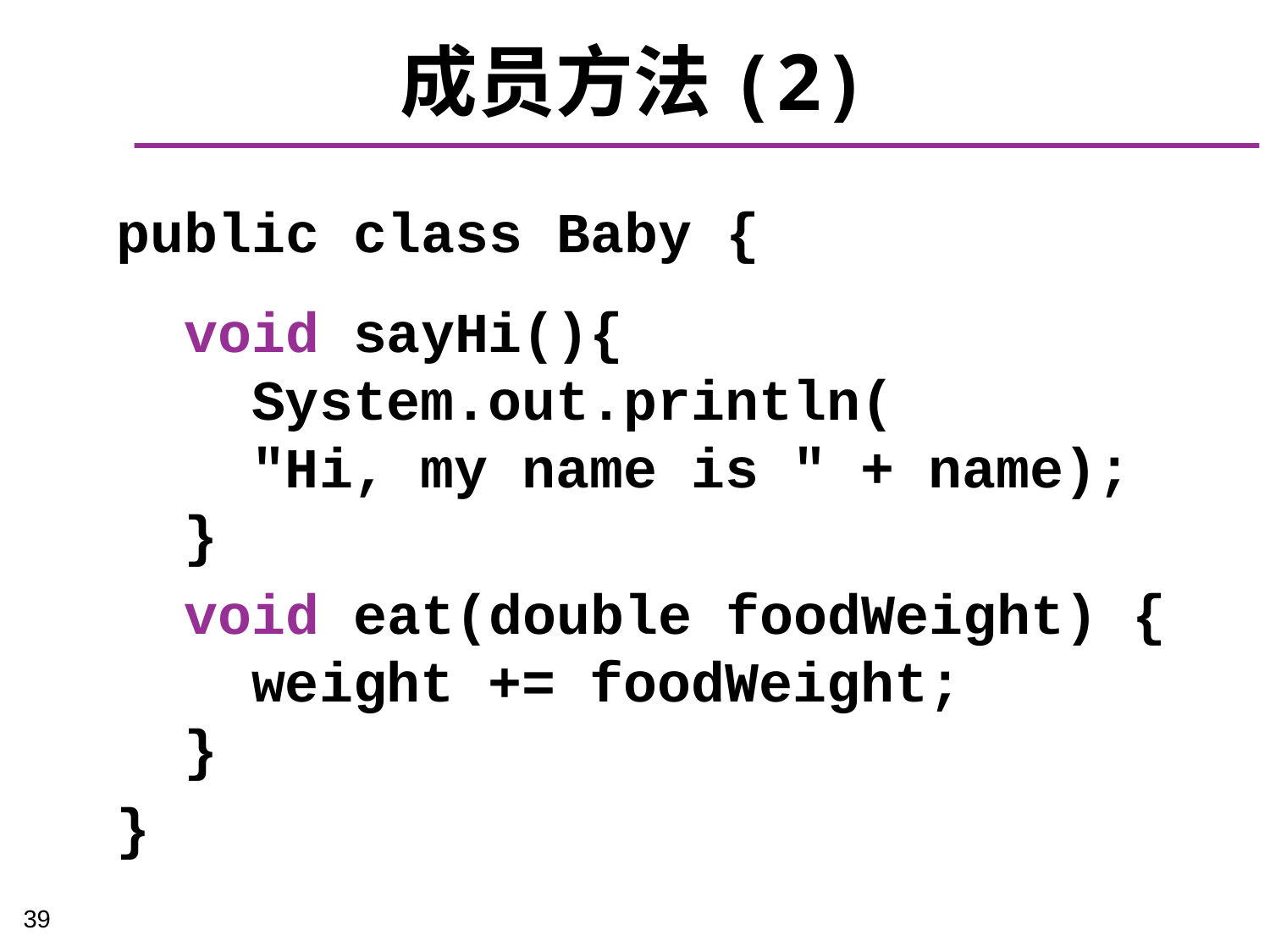

# 成员方法(2)
public class Baby {
  void sayHi(){
    System.out.println(
    "Hi, my name is " + name);
  }
  void eat(double foodWeight) {
    weight += foodWeight;
  }
}
39